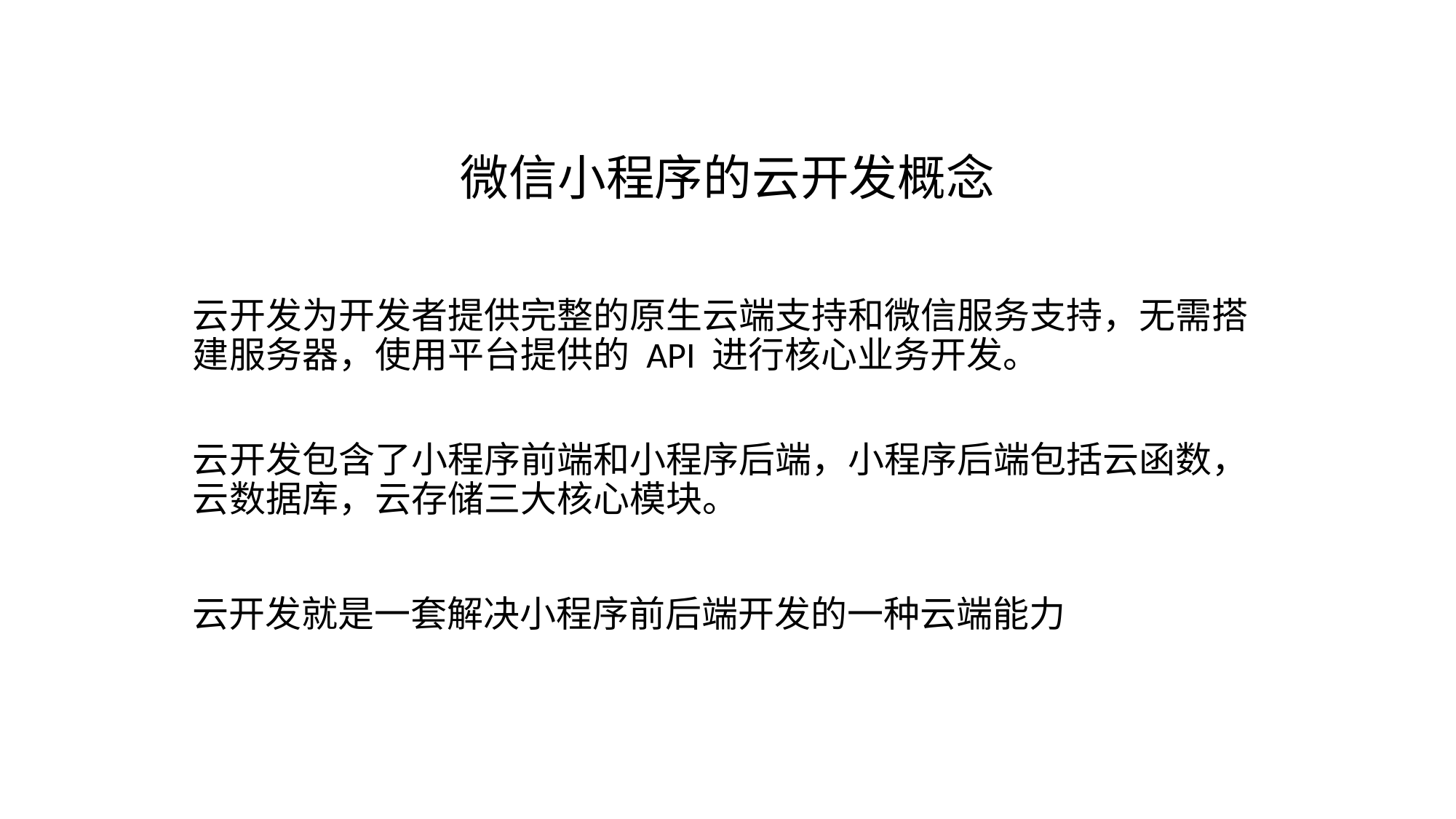

# 微信小程序的云开发概念
云开发为开发者提供完整的原生云端支持和微信服务支持，无需搭建服务器，使用平台提供的 API 进行核心业务开发。
云开发包含了小程序前端和小程序后端，小程序后端包括云函数，云数据库，云存储三大核心模块。
云开发就是一套解决小程序前后端开发的一种云端能力